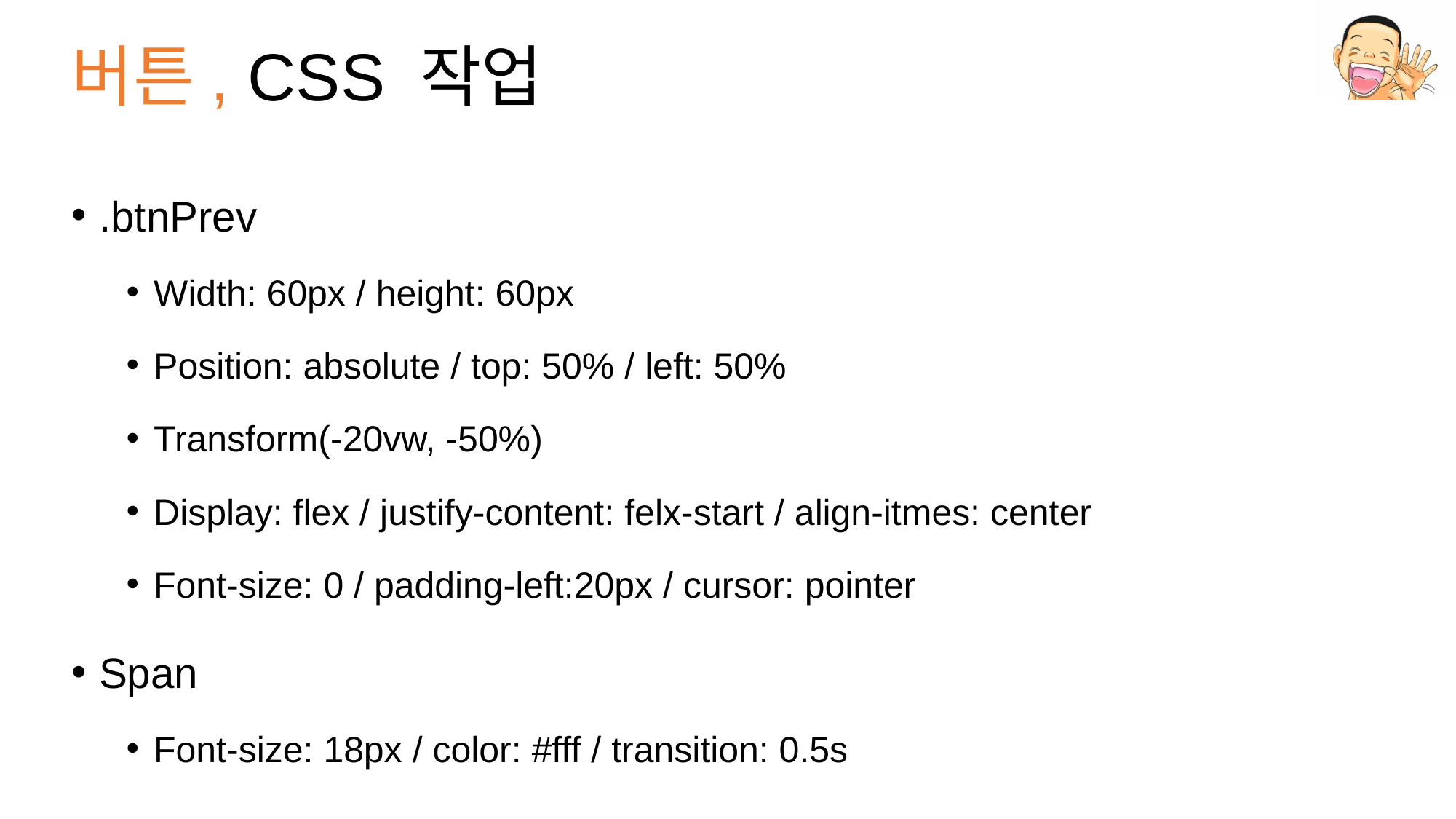

# 버튼, CSS 작업
.btnPrev
Width: 60px / height: 60px
Position: absolute / top: 50% / left: 50%
Transform(-20vw, -50%)
Display: flex / justify-content: felx-start / align-itmes: center
Font-size: 0 / padding-left:20px / cursor: pointer
Span
Font-size: 18px / color: #fff / transition: 0.5s